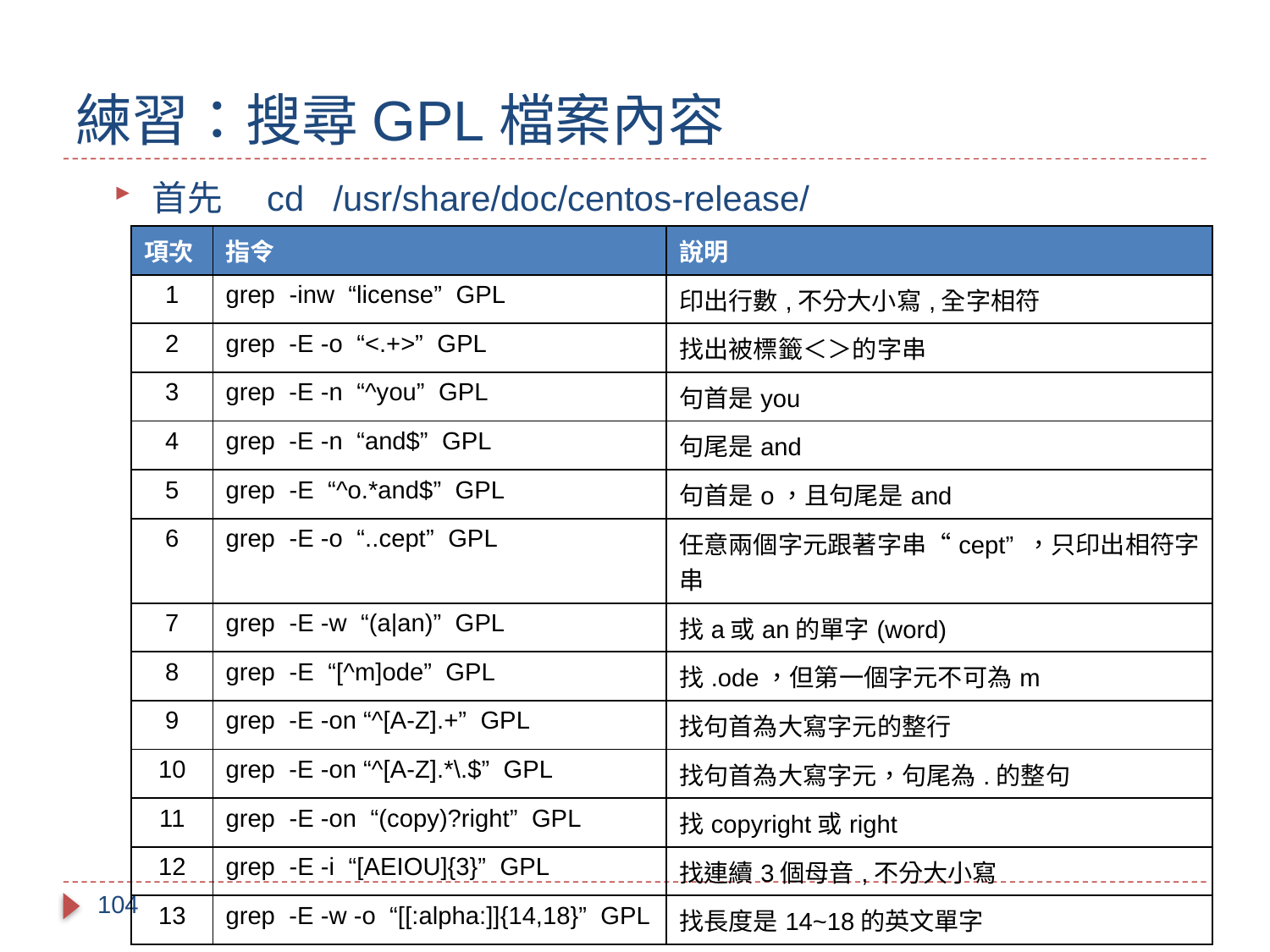

# 練習：搜尋GPL檔案內容
首先　cd   /usr/share/doc/centos-release/
| 項次 | 指令 | 說明 |
| --- | --- | --- |
| 1 | grep -inw “license” GPL | 印出行數,不分大小寫,全字相符 |
| 2 | grep -E -o “<.+>” GPL | 找出被標籤＜＞的字串 |
| 3 | grep -E -n “^you” GPL | 句首是you |
| 4 | grep -E -n “and$” GPL | 句尾是and |
| 5 | grep -E “^o.\*and$” GPL | 句首是o，且句尾是and |
| 6 | grep -E -o “..cept” GPL | 任意兩個字元跟著字串“cept” ，只印出相符字串 |
| 7 | grep -E -w “(a|an)” GPL | 找a或an的單字(word) |
| 8 | grep -E “[^m]ode” GPL | 找.ode，但第一個字元不可為m |
| 9 | grep -E -on “^[A-Z].+” GPL | 找句首為大寫字元的整行 |
| 10 | grep -E -on “^[A-Z].\*\.$” GPL | 找句首為大寫字元，句尾為.的整句 |
| 11 | grep -E -on “(copy)?right” GPL | 找copyright或right |
| 12 | grep -E -i “[AEIOU]{3}” GPL | 找連續3個母音,不分大小寫 |
| 13 | grep -E -w -o “[[:alpha:]]{14,18}” GPL | 找長度是14~18的英文單字 |
104